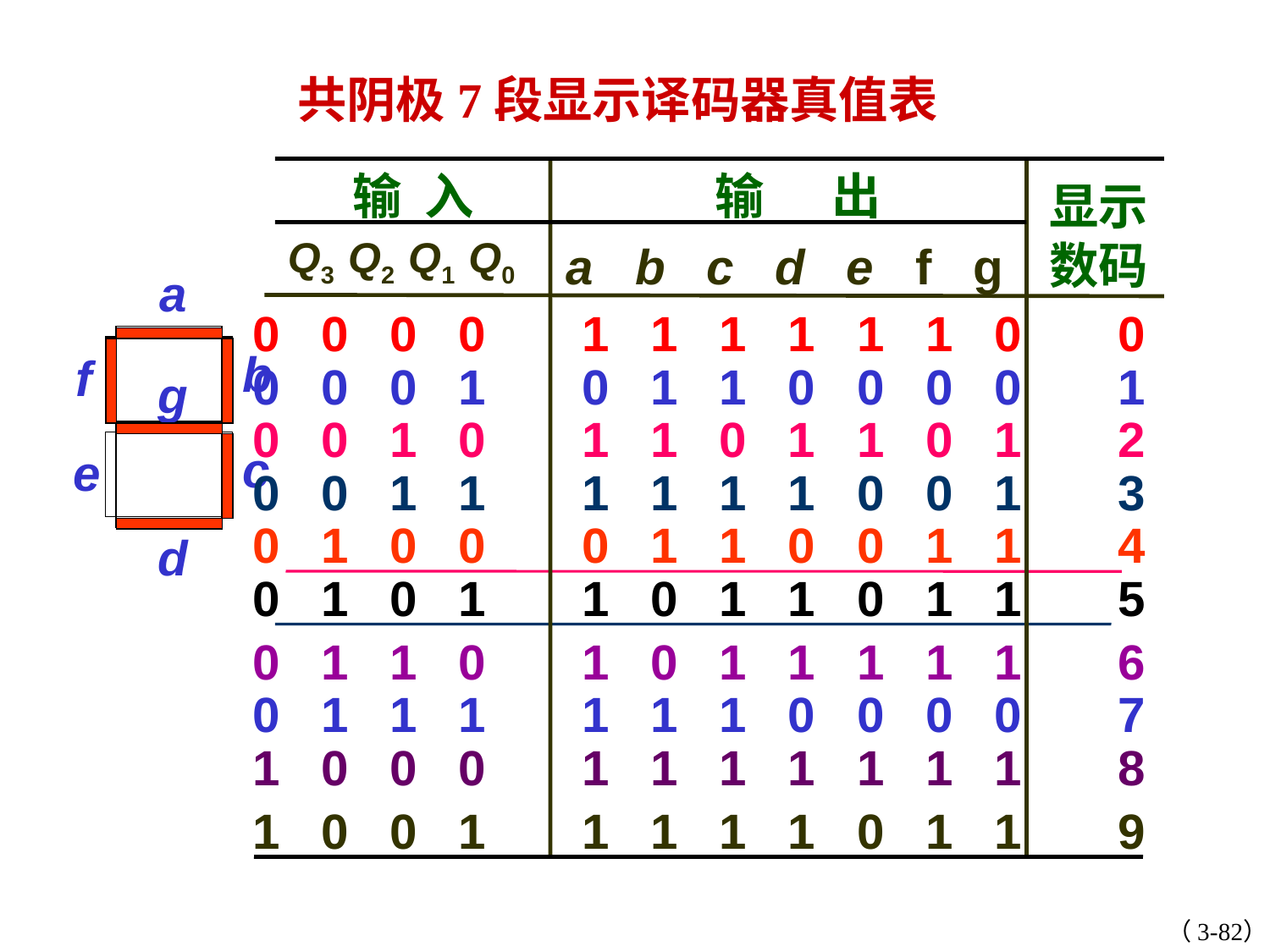

共阴极7段显示译码器真值表

输  入

输      出

显示数码

Q3  Q2  Q1  Q0
a   b   c   d   e   f   g

0   0   0   0       1   1   1   1   1   1   0       0
0   0   0   1       0   1   1   0   0   0   0       1
0   0   1   0       1   1   0   1   1   0   1       2
0   0   1   1       1   1   1   1   0   0   1       3
0   1   0   0       0   1   1   0   0   1   1       4
0   1   0   1       1   0   1   1   0   1   1       5
0   1   1   0       1   0   1   1   1   1   1       6
0   1   1   1       1   1   1   0   0   0   0       7
1   0   0   0       1   1   1   1   1   1   1       8
1   0   0   1       1   1   1   1   0   1   1       9

a

b
f
g
c
e
d

（3-82）